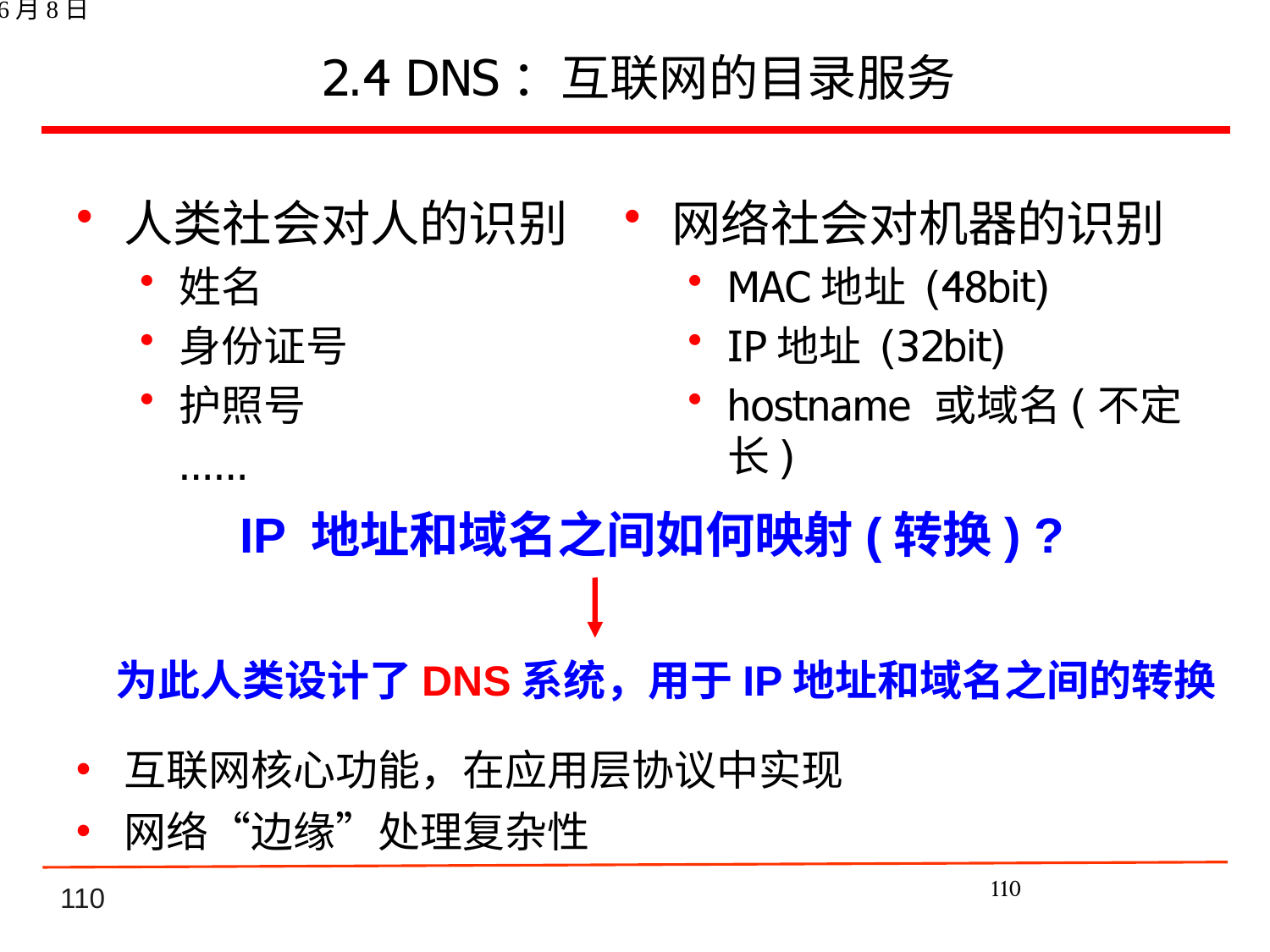

# 2.4 DNS：互联网的目录服务
人类社会对人的识别
姓名
身份证号
护照号
   ……
网络社会对机器的识别
MAC地址 (48bit)
IP地址 (32bit)
hostname 或域名(不定长)
IP 地址和域名之间如何映射(转换) ?

为此人类设计了DNS系统，用于IP地址和域名之间的转换
互联网核心功能，在应用层协议中实现
网络“边缘”处理复杂性
110
2021年6月8日